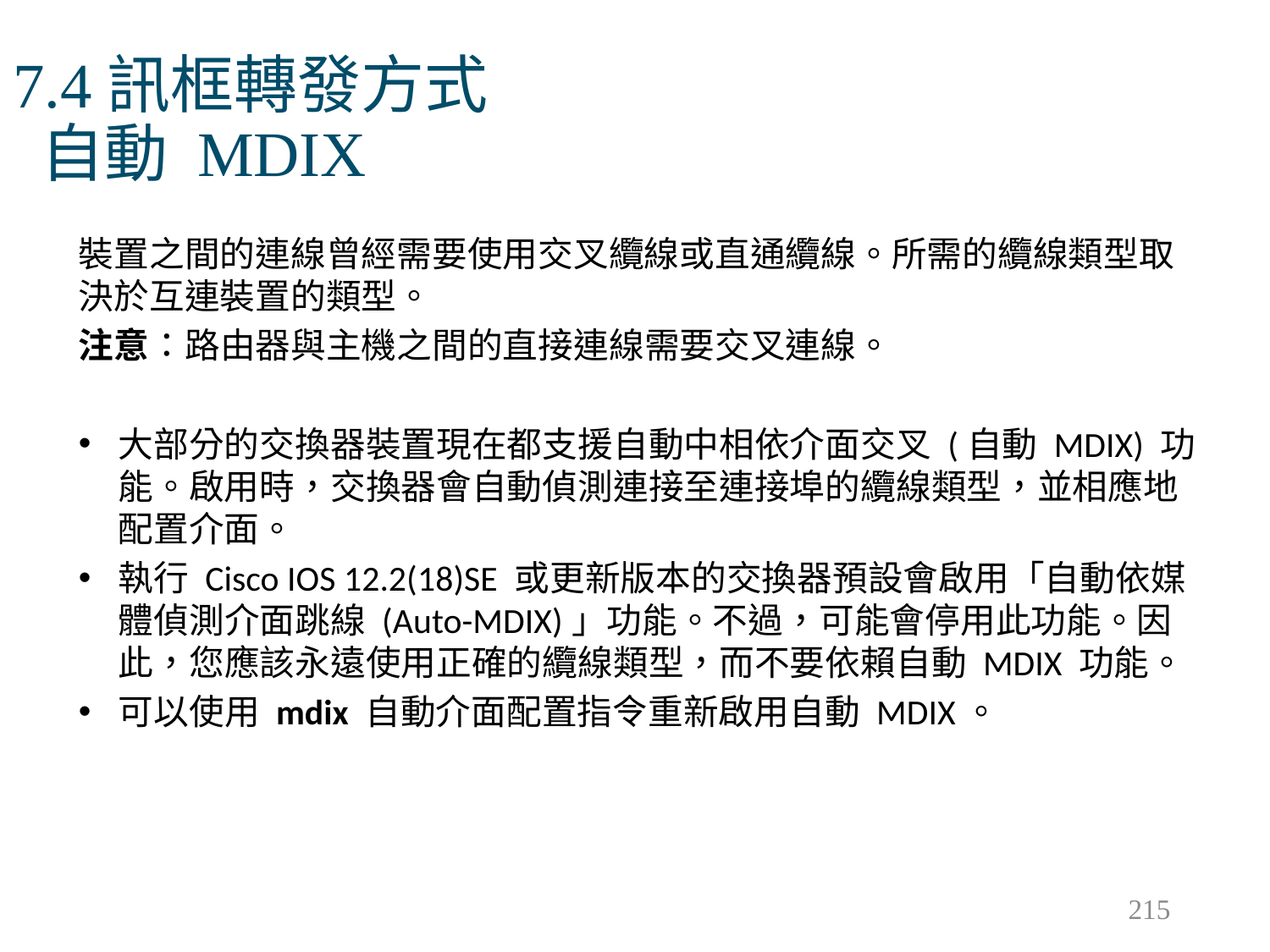

# 7.4訊框轉發方式 自動 MDIX
裝置之間的連線曾經需要使用交叉纜線或直通纜線。所需的纜線類型取決於互連裝置的類型。
注意：路由器與主機之間的直接連線需要交叉連線。

大部分的交換器裝置現在都支援自動中相依介面交叉 (自動 MDIX) 功能。啟用時，交換器會自動偵測連接至連接埠的纜線類型，並相應地配置介面。
執行 Cisco IOS 12.2(18)SE 或更新版本的交換器預設會啟用「自動依媒體偵測介面跳線 (Auto-MDIX)」功能。不過，可能會停用此功能。因此，您應該永遠使用正確的纜線類型，而不要依賴自動 MDIX 功能。
可以使用 mdix 自動介面配置指令重新啟用自動 MDIX。

215